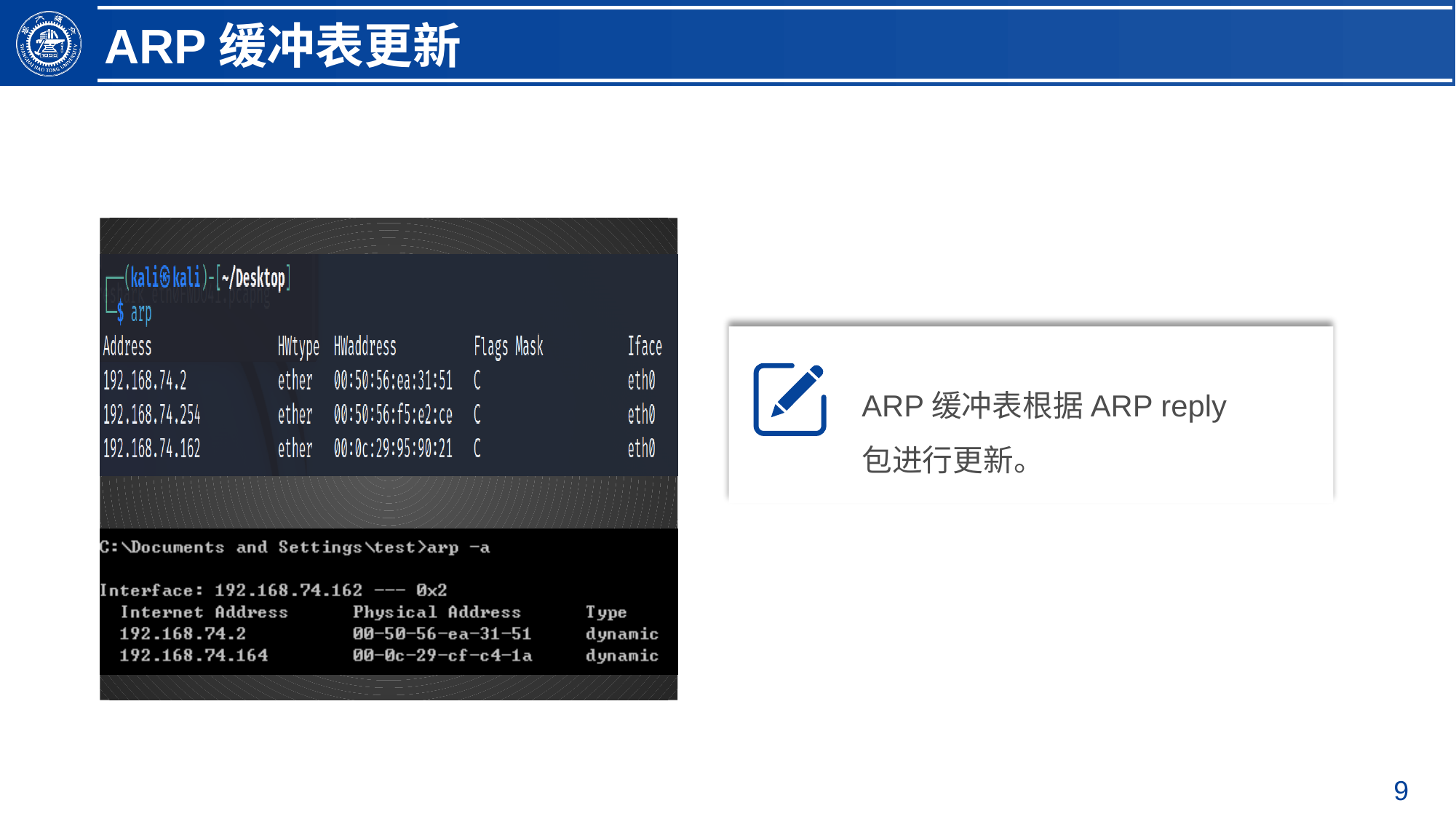

ARP缓冲表更新

### Chart

| Category |
|---|

ARP缓冲表根据ARP reply包进行更新。
9